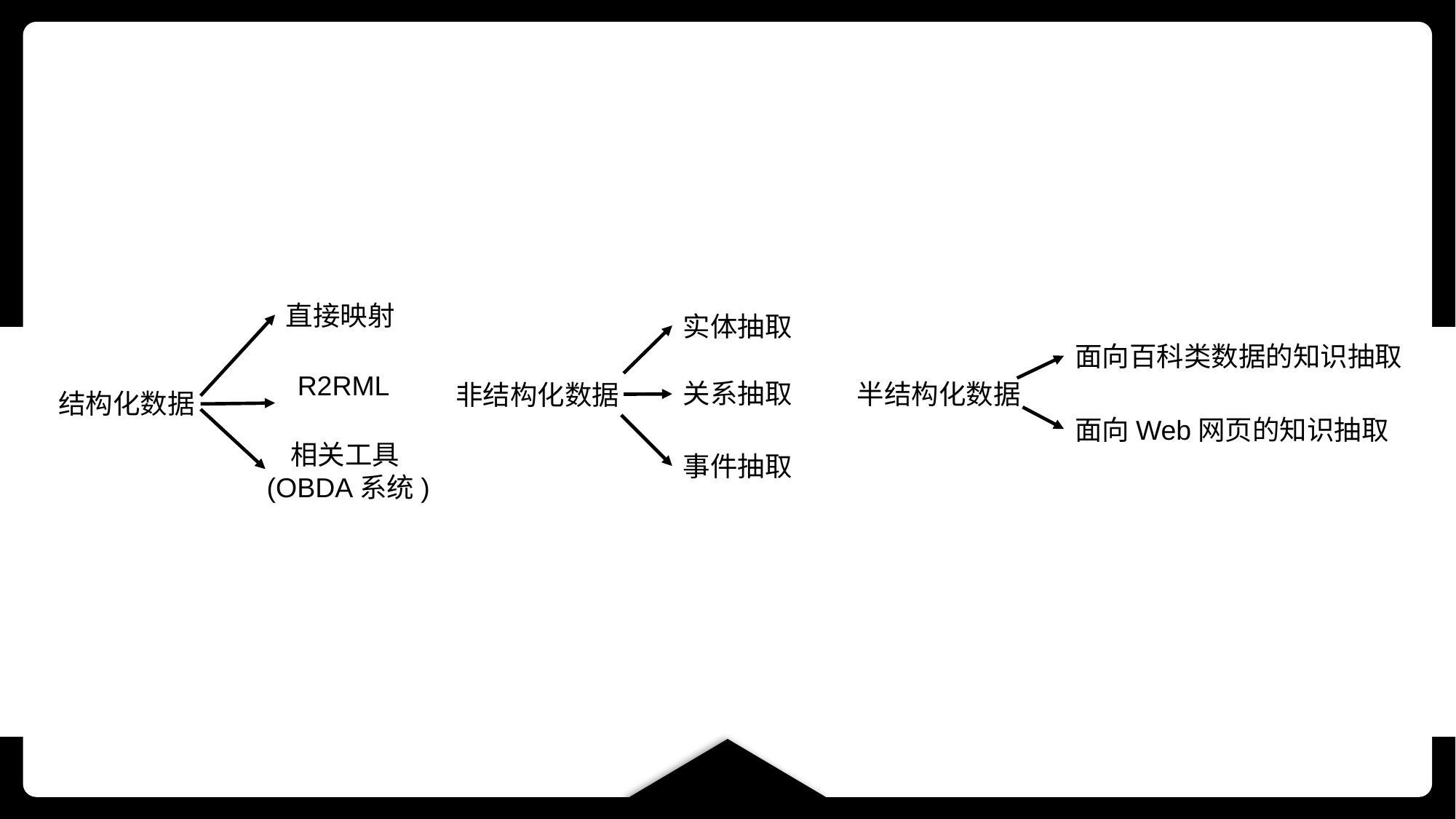

直接映射
实体抽取
面向百科类数据的知识抽取
R2RML
关系抽取
半结构化数据
非结构化数据
结构化数据
面向Web网页的知识抽取
相关工具(OBDA系统)
事件抽取